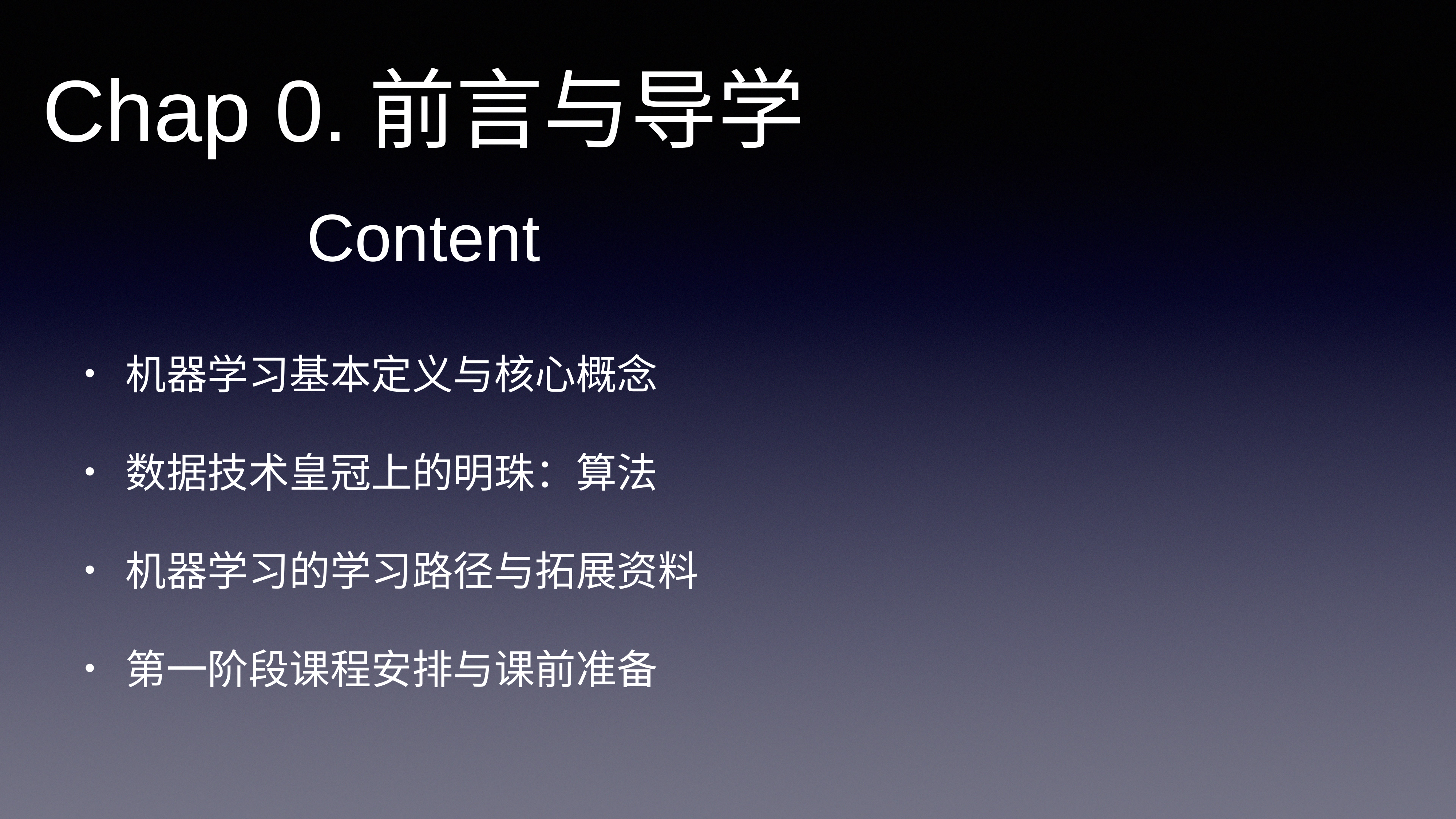

# Chap 0.前言与导学
Content
机器学习基本定义与核心概念

数据技术皇冠上的明珠：算法

机器学习的学习路径与拓展资料

第一阶段课程安排与课前准备